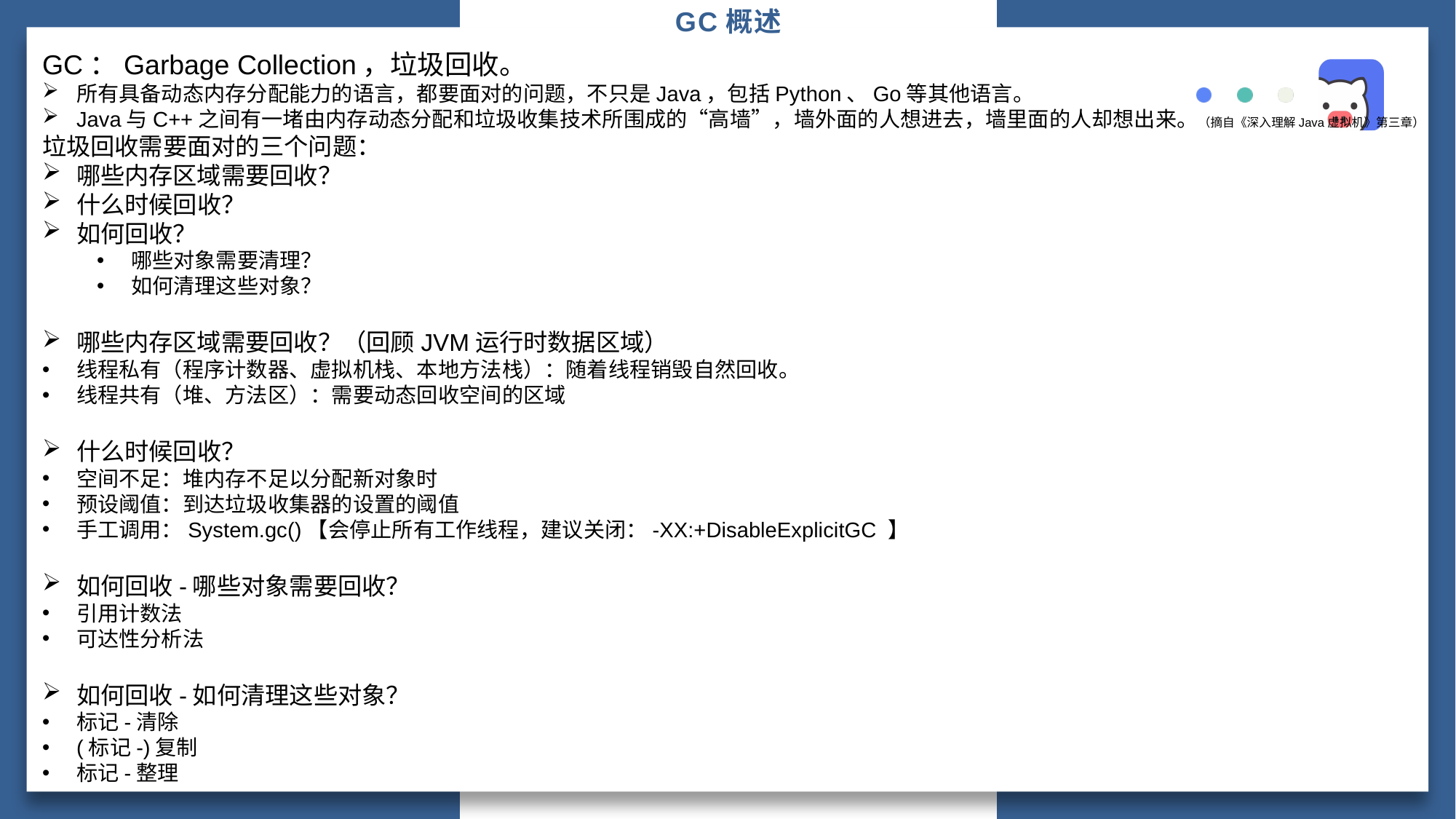

# GC概述
GC：Garbage Collection，垃圾回收。
所有具备动态内存分配能力的语言，都要面对的问题，不只是Java，包括Python、Go等其他语言。
Java与C++之间有一堵由内存动态分配和垃圾收集技术所围成的“高墙”，墙外面的人想进去，墙里面的人却想出来。（摘自《深入理解Java虚拟机》第三章）
垃圾回收需要面对的三个问题：
哪些内存区域需要回收？
什么时候回收？
如何回收？
哪些对象需要清理？
如何清理这些对象？

哪些内存区域需要回收？（回顾JVM运行时数据区域）
线程私有（程序计数器、虚拟机栈、本地方法栈）：随着线程销毁自然回收。
线程共有（堆、方法区）：需要动态回收空间的区域

什么时候回收？
空间不足：堆内存不足以分配新对象时
预设阈值：到达垃圾收集器的设置的阈值
手工调用：System.gc()【会停止所有工作线程，建议关闭：-XX:+DisableExplicitGC 】

如何回收-哪些对象需要回收？
引用计数法
可达性分析法

如何回收-如何清理这些对象？
标记-清除
(标记-)复制
标记-整理